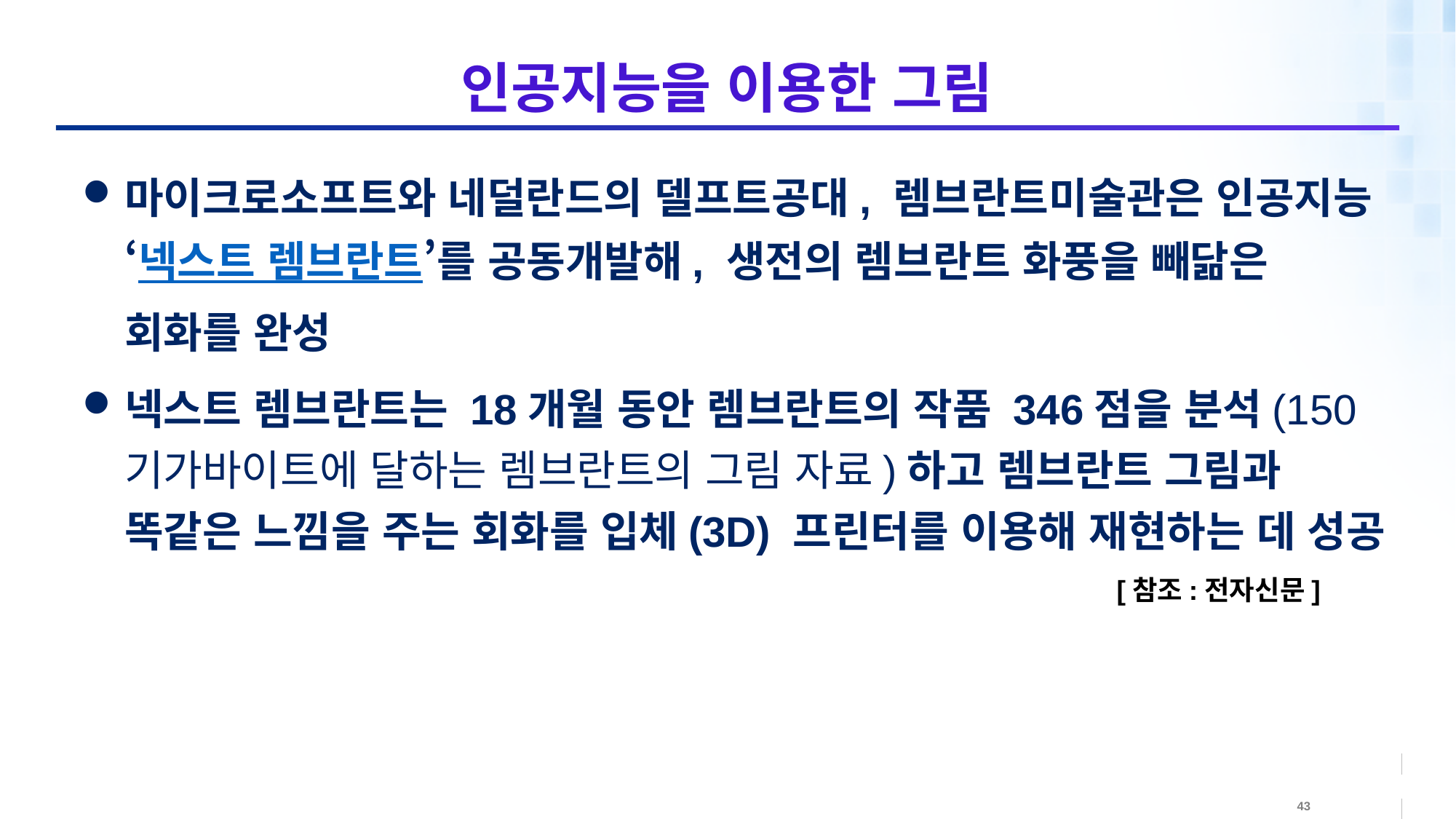

# 인공지능을 이용한 그림
마이크로소프트와 네덜란드의 델프트공대, 렘브란트미술관은 인공지능 ‘넥스트 렘브란트’를 공동개발해, 생전의 렘브란트 화풍을 빼닮은 회화를 완성
넥스트 렘브란트는 18개월 동안 렘브란트의 작품 346점을 분석(150기가바이트에 달하는 렘브란트의 그림 자료)하고 렘브란트 그림과 똑같은 느낌을 주는 회화를 입체(3D) 프린터를 이용해 재현하는 데 성공
[참조:전자신문]